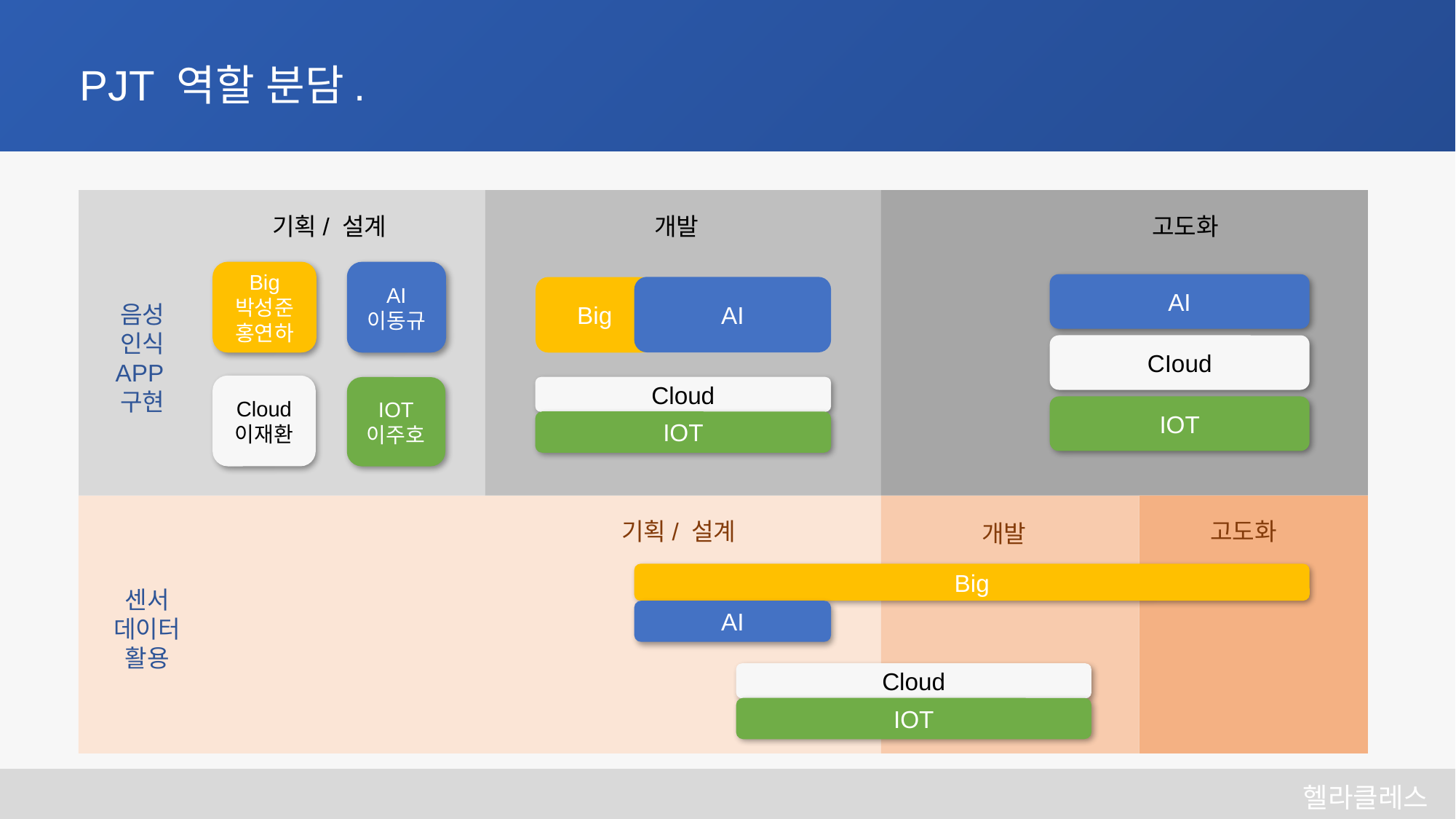

PJT 역할 분담.

기획/ 설계
개발
고도화
Big
박성준 홍연하
AI
이동규
AI
AI
Big
음성인식
APP구현
CIoud
Cloud
이재환
Cloud
IOT
이주호
IOT
IOT

기획/ 설계
고도화
개발
Big
센서
데이터
활용
AI
Cloud
IOT